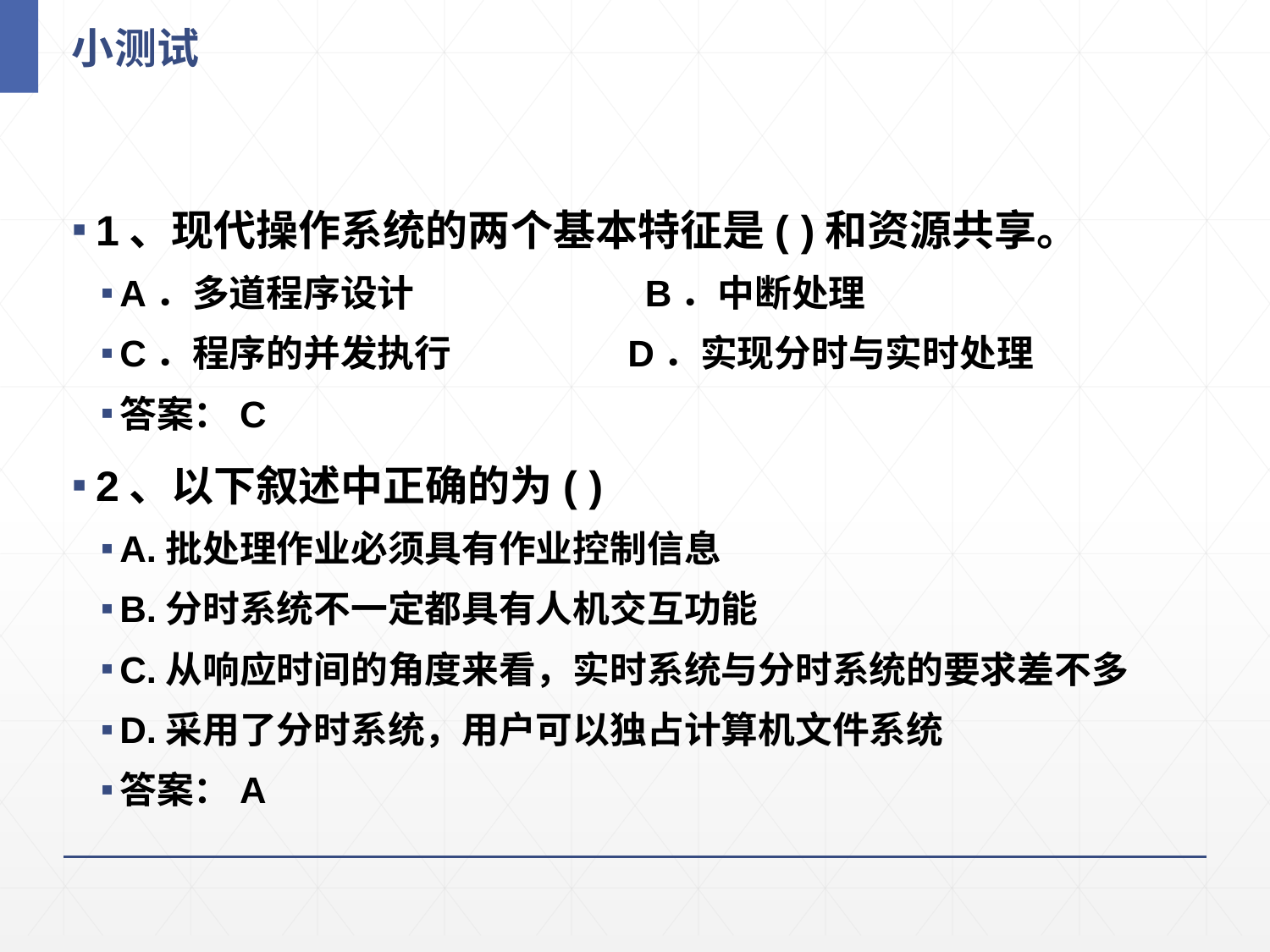

# 小测试
1、现代操作系统的两个基本特征是( )和资源共享。
A．多道程序设计		 B．中断处理
C．程序的并发执行 		D．实现分时与实时处理
答案：C
2、以下叙述中正确的为( )
A.批处理作业必须具有作业控制信息
B.分时系统不一定都具有人机交互功能
C.从响应时间的角度来看，实时系统与分时系统的要求差不多
D.采用了分时系统，用户可以独占计算机文件系统
答案：A